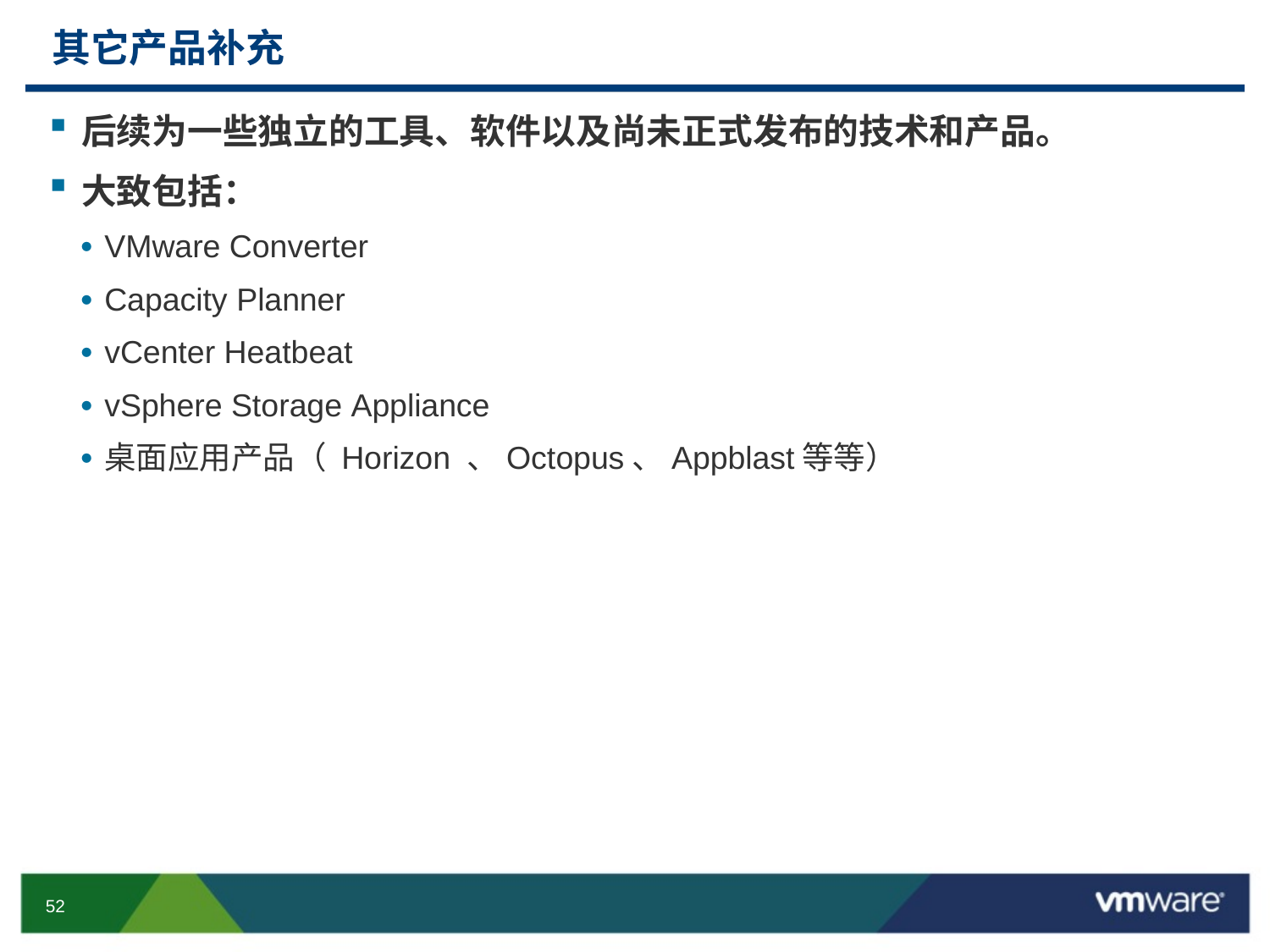

# 其它产品补充
后续为一些独立的工具、软件以及尚未正式发布的技术和产品。
大致包括：
VMware Converter
Capacity Planner
vCenter Heatbeat
vSphere Storage Appliance
桌面应用产品（ Horizon 、Octopus、Appblast等等）